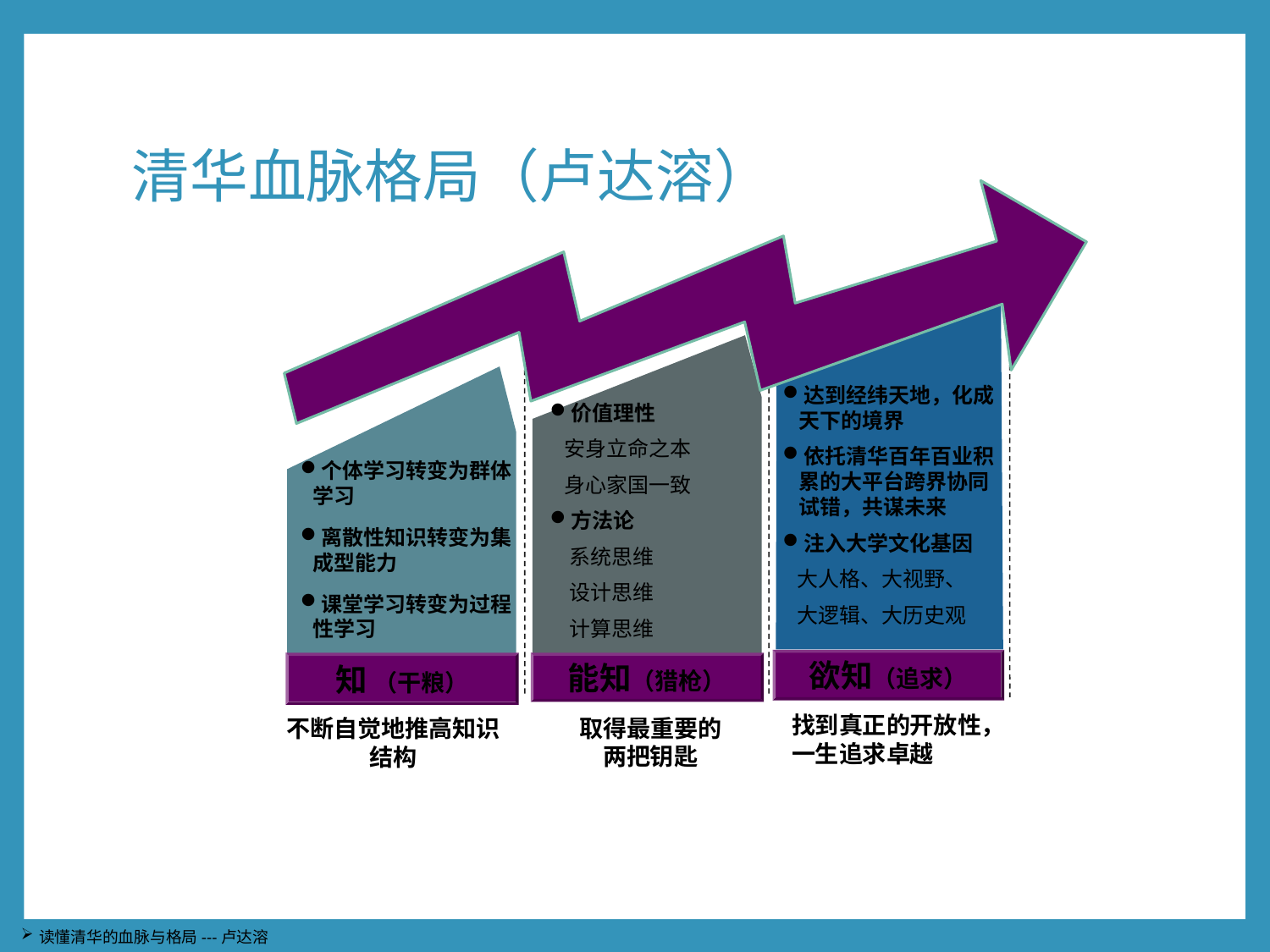

# 清华血脉格局（卢达溶）

个体学习转变为群体学习
离散性知识转变为集成型能力
课堂学习转变为过程性学习

知 （干粮）
不断自觉地推高知识结构
达到经纬天地，化成天下的境界
依托清华百年百业积累的大平台跨界协同试错，共谋未来
注入大学文化基因
  大人格、大视野、
  大逻辑、大历史观
价值理性
  安身立命之本
  身心家国一致
方法论
   系统思维
   设计思维
   计算思维
欲知（追求）
能知（猎枪）
找到真正的开放性，
一生追求卓越
取得最重要的
两把钥匙
读懂清华的血脉与格局---卢达溶